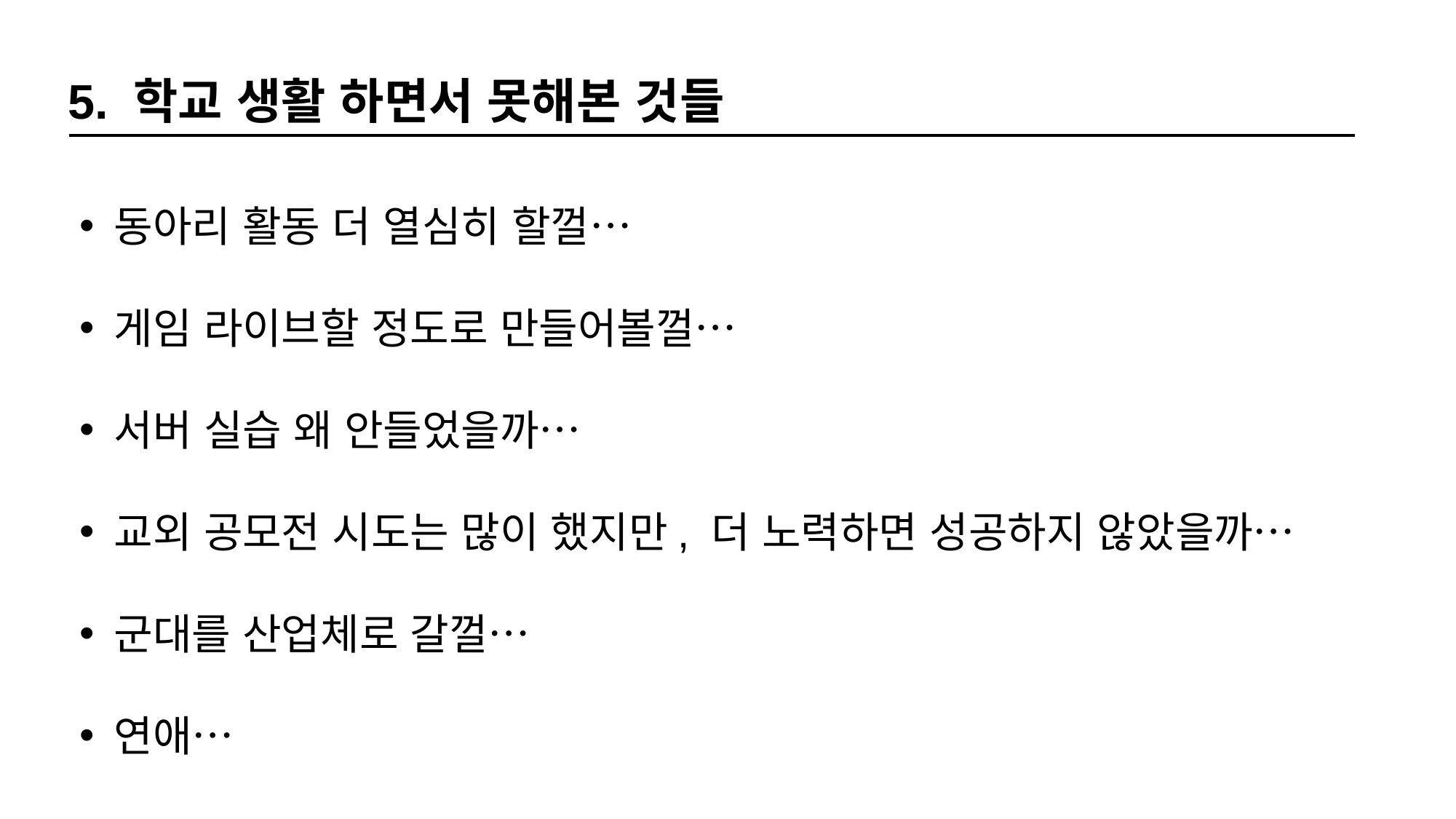

5. 학교 생활 하면서 못해본 것들

동아리 활동 더 열심히 할껄…

게임 라이브할 정도로 만들어볼껄…

서버 실습 왜 안들었을까…

교외 공모전 시도는 많이 했지만, 더 노력하면 성공하지 않았을까…

군대를 산업체로 갈껄…

연애…